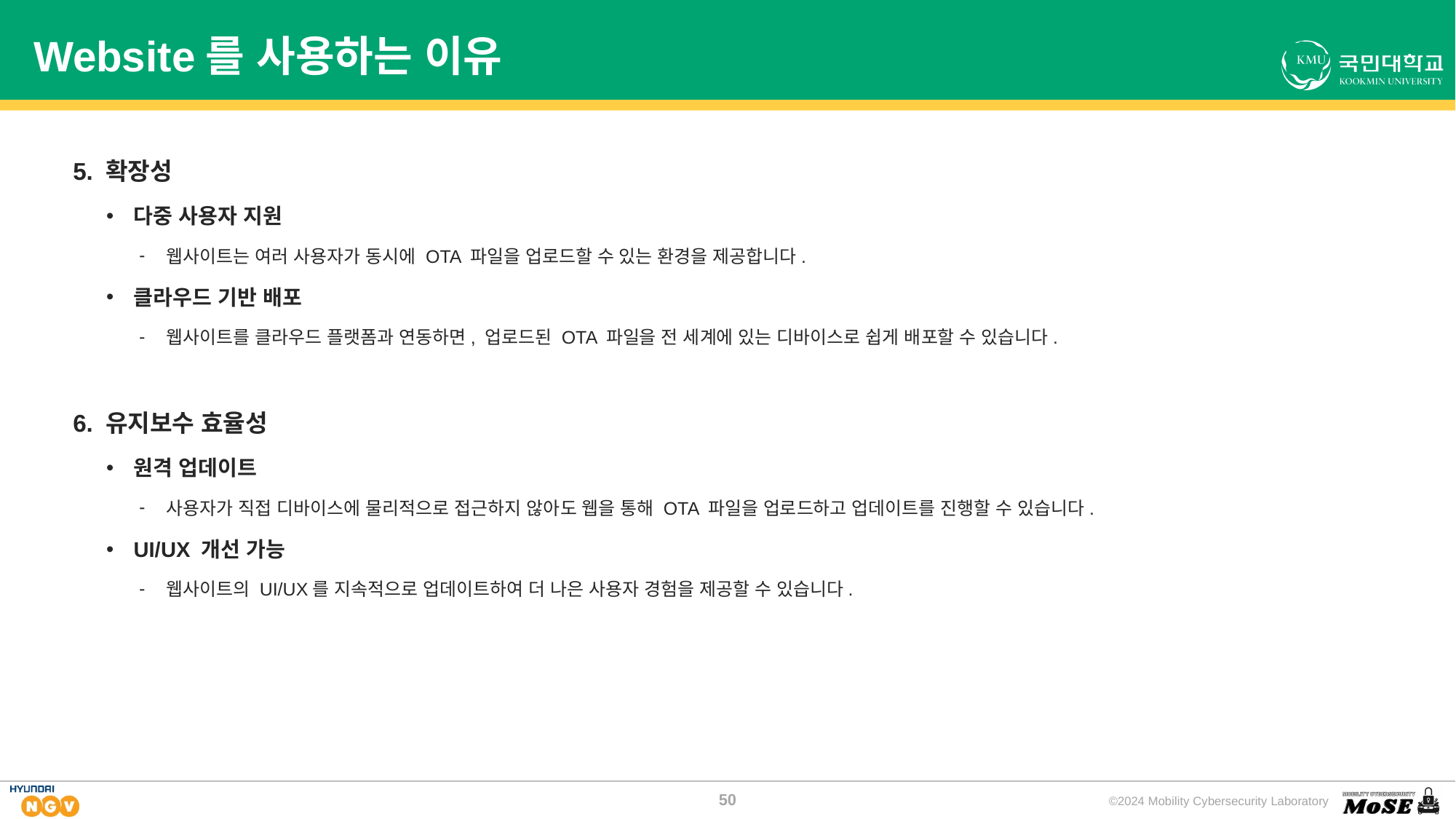

# Website를 사용하는 이유
5. 확장성
다중 사용자 지원
웹사이트는 여러 사용자가 동시에 OTA 파일을 업로드할 수 있는 환경을 제공합니다.
클라우드 기반 배포
웹사이트를 클라우드 플랫폼과 연동하면, 업로드된 OTA 파일을 전 세계에 있는 디바이스로 쉽게 배포할 수 있습니다.

6. 유지보수 효율성
원격 업데이트
사용자가 직접 디바이스에 물리적으로 접근하지 않아도 웹을 통해 OTA 파일을 업로드하고 업데이트를 진행할 수 있습니다.
UI/UX 개선 가능
웹사이트의 UI/UX를 지속적으로 업데이트하여 더 나은 사용자 경험을 제공할 수 있습니다.